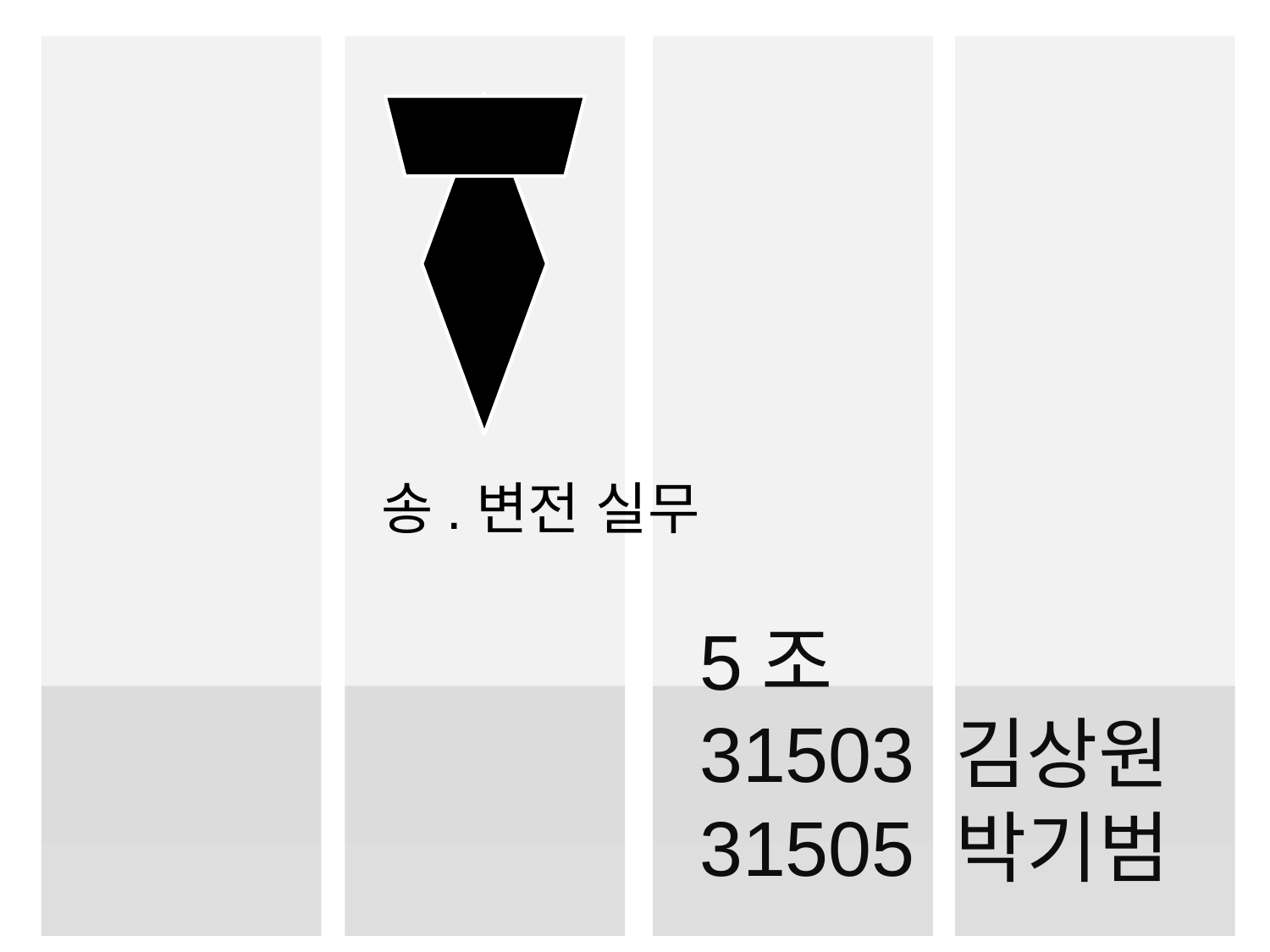

송.변전 실무
5조
31503 김상원
31505 박기범